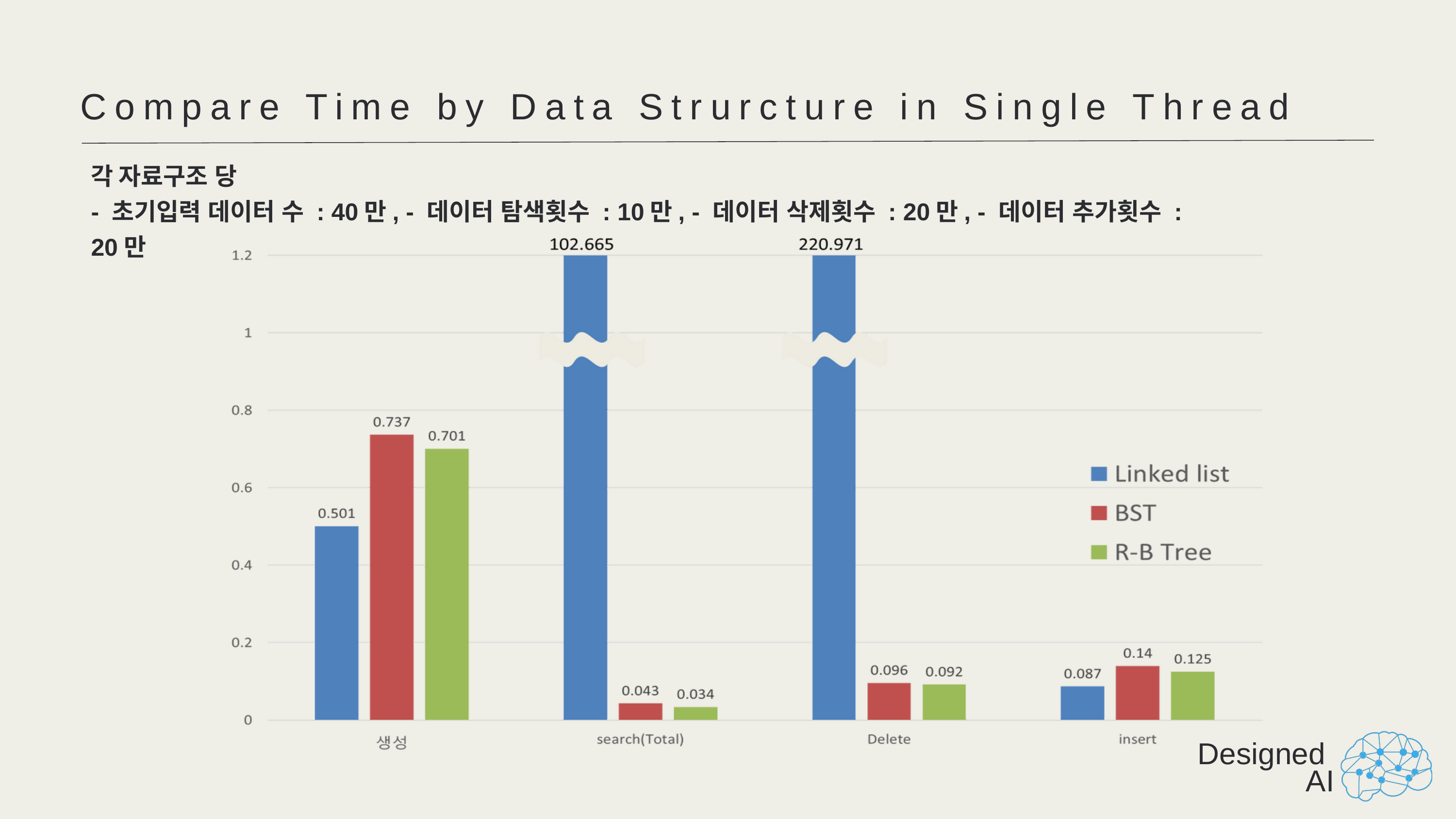

Compare Time by Data Strurcture in Single Thread

각 자료구조 당
- 초기입력 데이터 수 : 40만, - 데이터 탐색횟수 : 10만, - 데이터 삭제횟수 : 20만, - 데이터 추가횟수 : 20만

Designed
AI